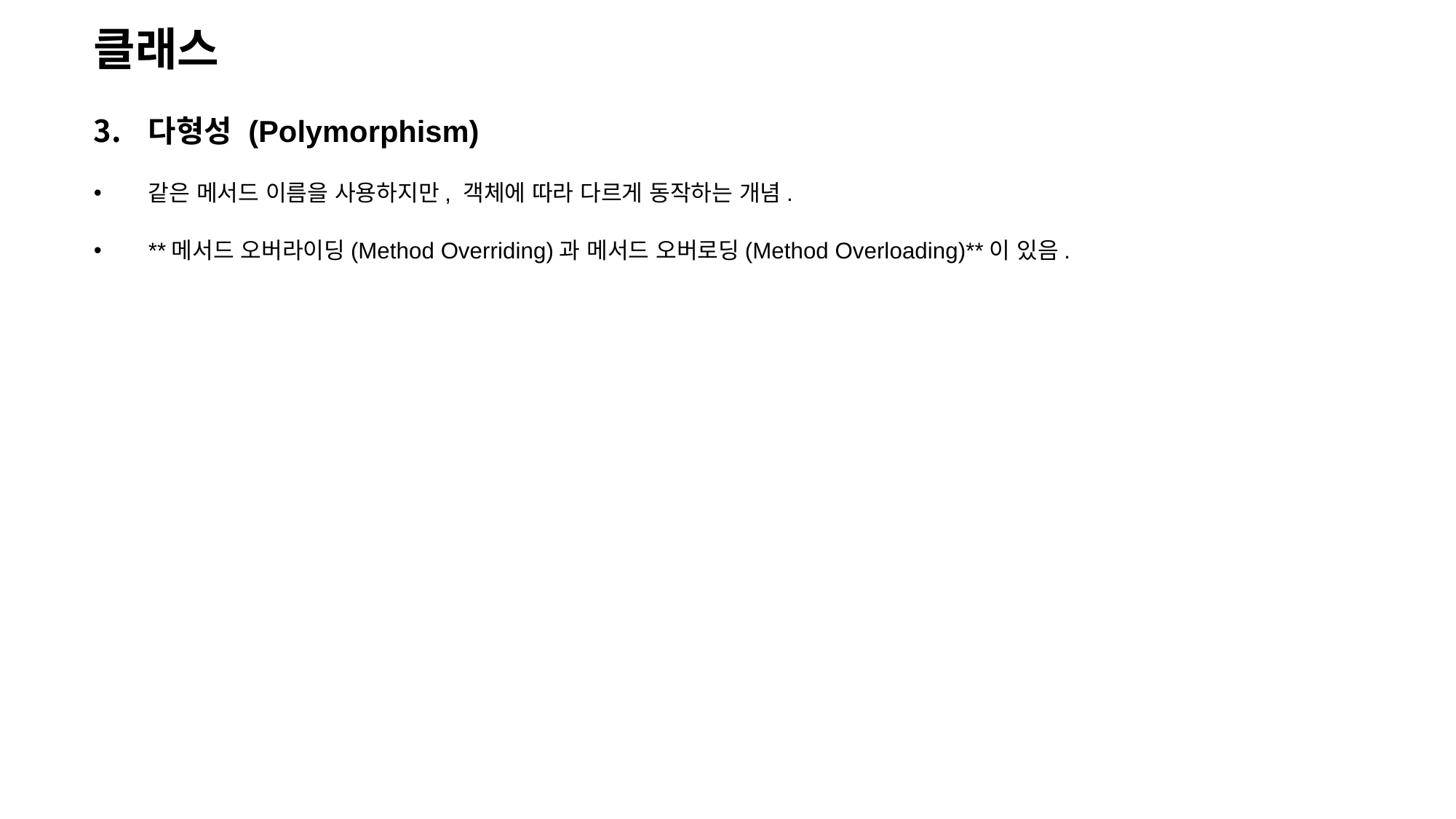

클래스
다형성 (Polymorphism)
같은 메서드 이름을 사용하지만, 객체에 따라 다르게 동작하는 개념.
**메서드 오버라이딩(Method Overriding)과 메서드 오버로딩(Method Overloading)**이 있음.